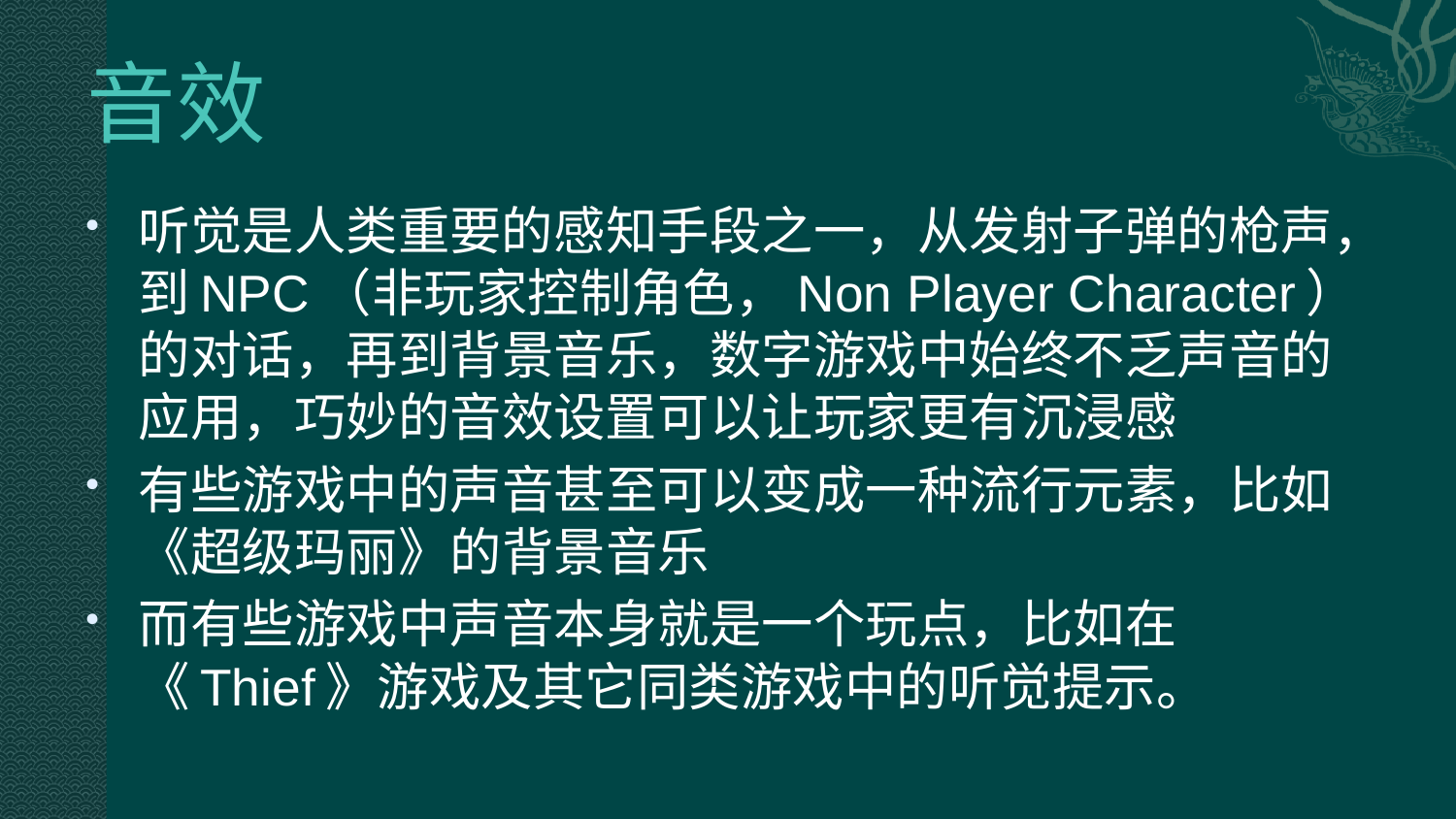

# 音效
听觉是人类重要的感知手段之一，从发射子弹的枪声，到NPC（非玩家控制角色，Non Player Character）的对话，再到背景音乐，数字游戏中始终不乏声音的应用，巧妙的音效设置可以让玩家更有沉浸感
有些游戏中的声音甚至可以变成一种流行元素，比如《超级玛丽》的背景音乐
而有些游戏中声音本身就是一个玩点，比如在《Thief》游戏及其它同类游戏中的听觉提示。